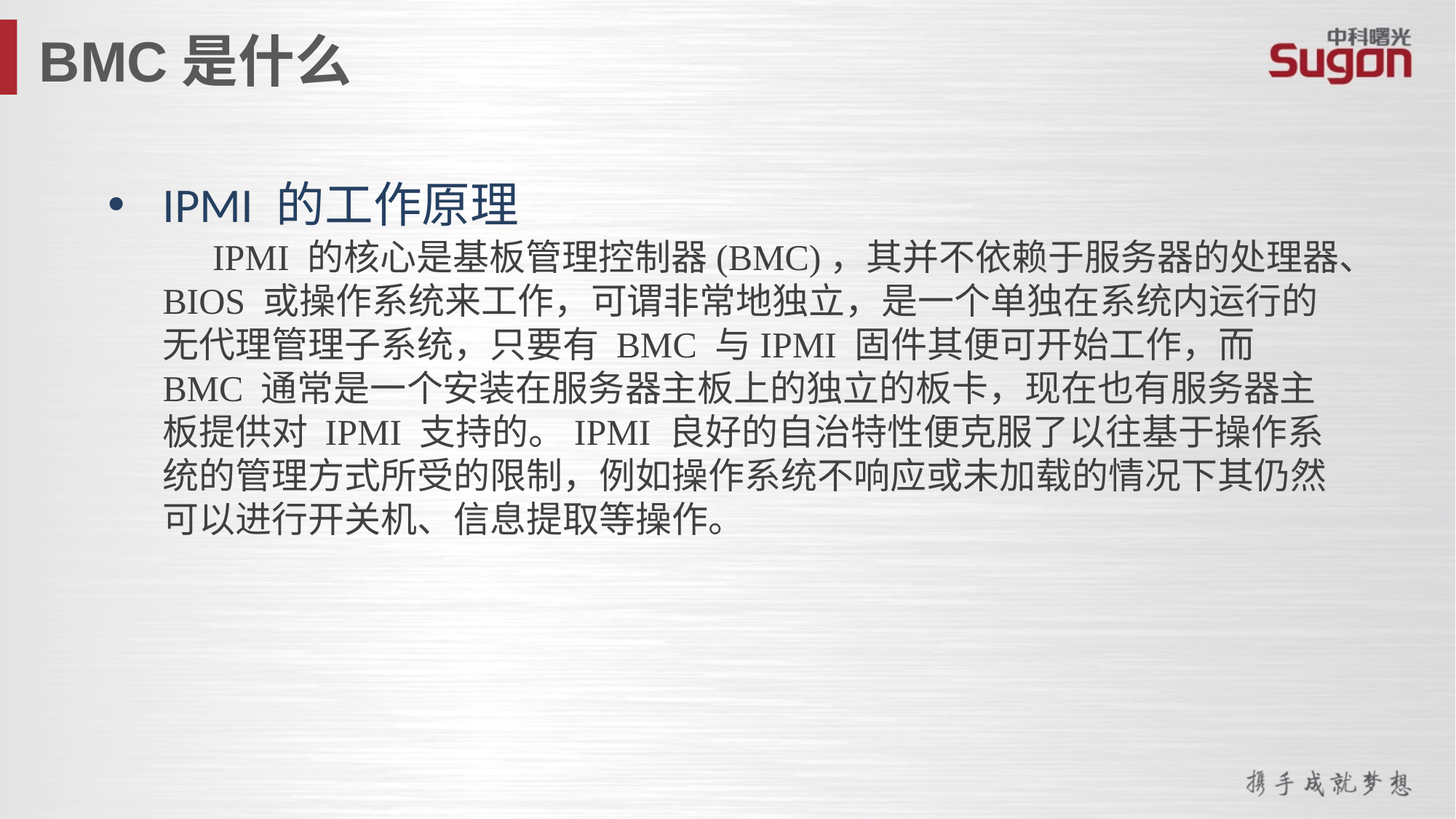

BMC是什么

IPMI 的工作原理
 IPMI 的核心是基板管理控制器(BMC)，其并不依赖于服务器的处理器、BIOS 或操作系统来工作，可谓非常地独立，是一个单独在系统内运行的无代理管理子系统，只要有 BMC 与IPMI 固件其便可开始工作，而 BMC 通常是一个安装在服务器主板上的独立的板卡，现在也有服务器主板提供对 IPMI 支持的。IPMI 良好的自治特性便克服了以往基于操作系统的管理方式所受的限制，例如操作系统不响应或未加载的情况下其仍然可以进行开关机、信息提取等操作。